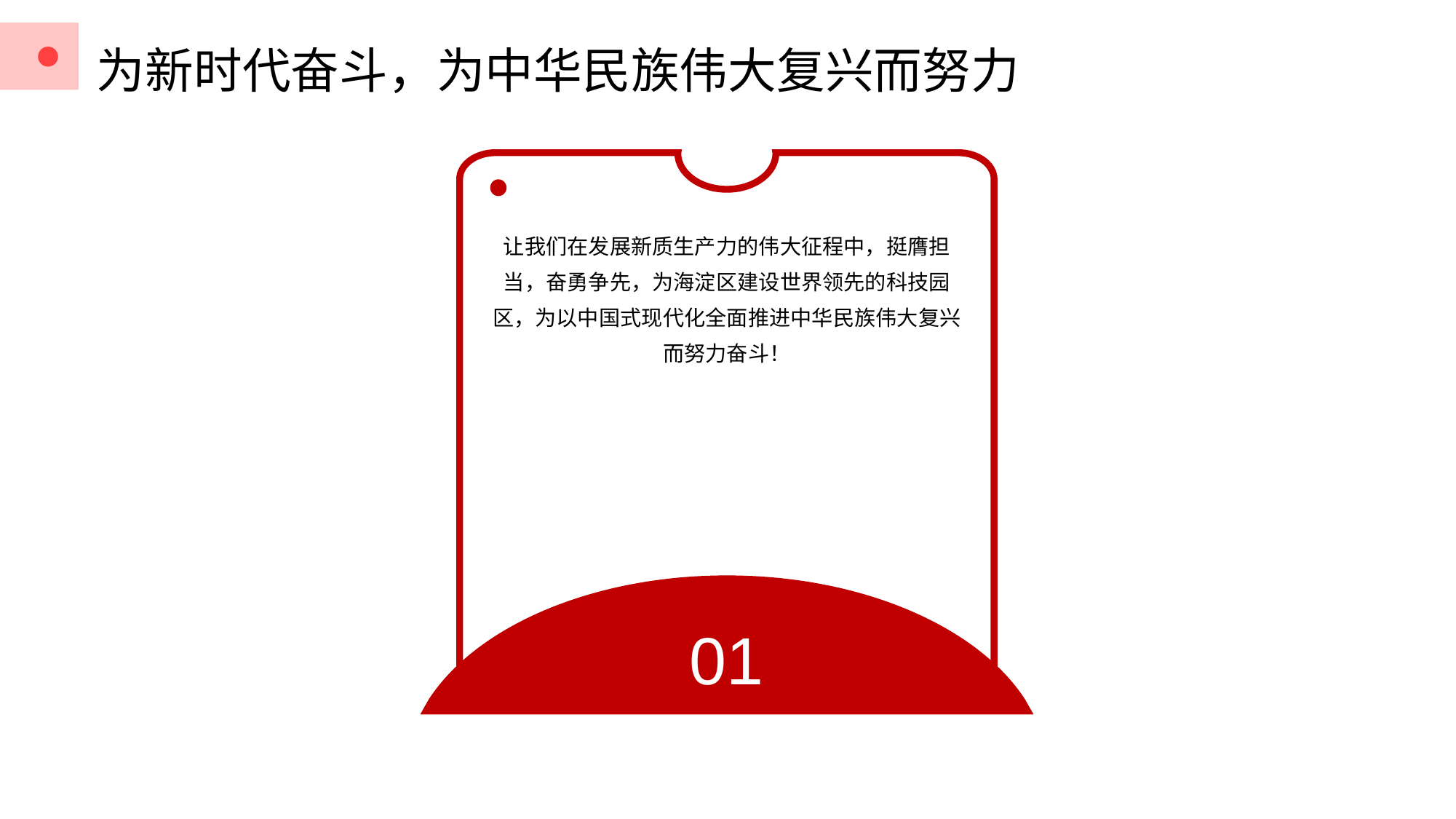

为新时代奋斗，为中华民族伟大复兴而努力

让我们在发展新质生产力的伟大征程中，挺膺担当，奋勇争先，为海淀区建设世界领先的科技园区，为以中国式现代化全面推进中华民族伟大复兴而努力奋斗！

01